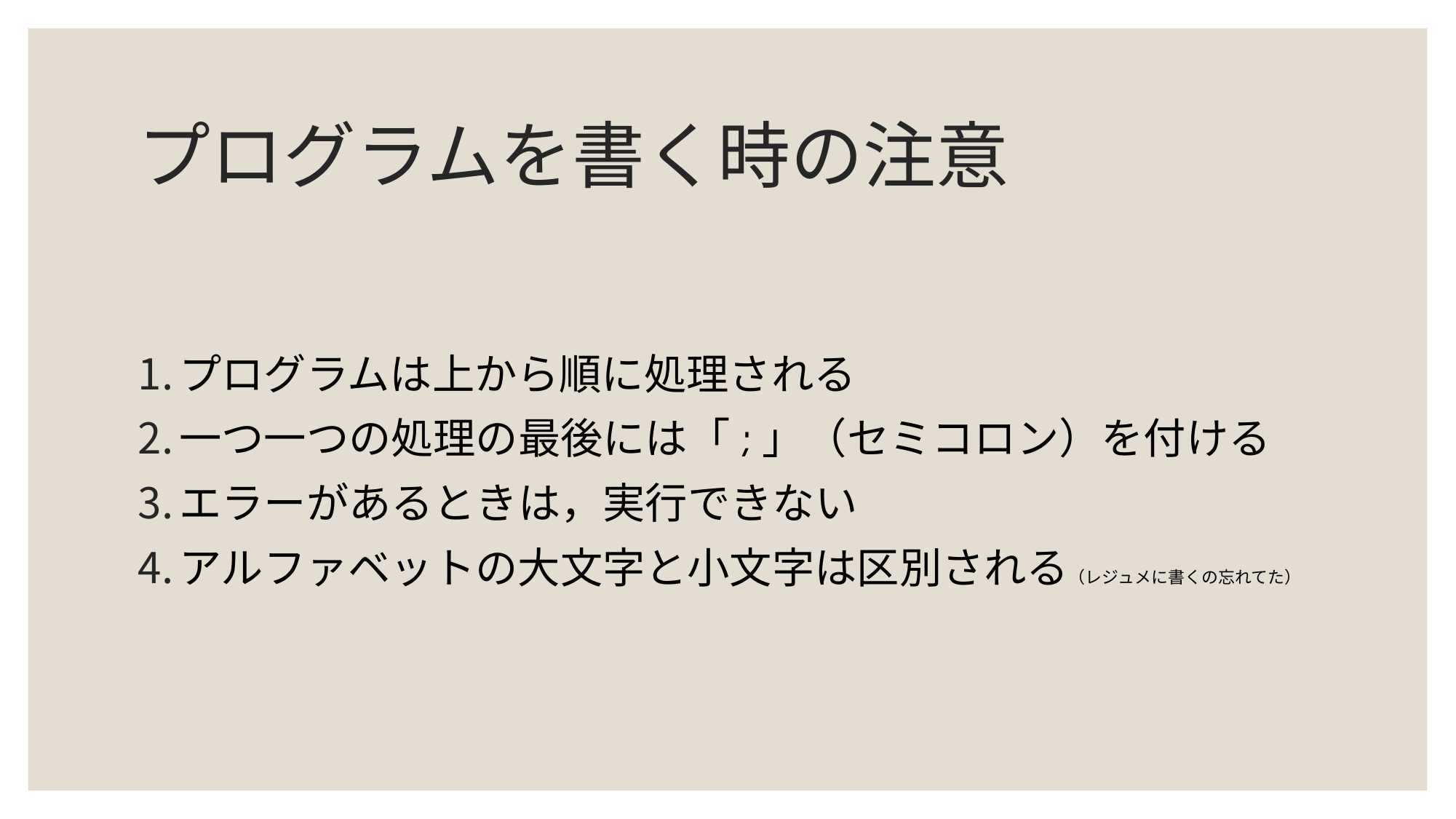

# プログラムを書く時の注意
プログラムは上から順に処理される
一つ一つの処理の最後には「;」（セミコロン）を付ける
エラーがあるときは，実行できない
アルファベットの大文字と小文字は区別される（レジュメに書くの忘れてた）